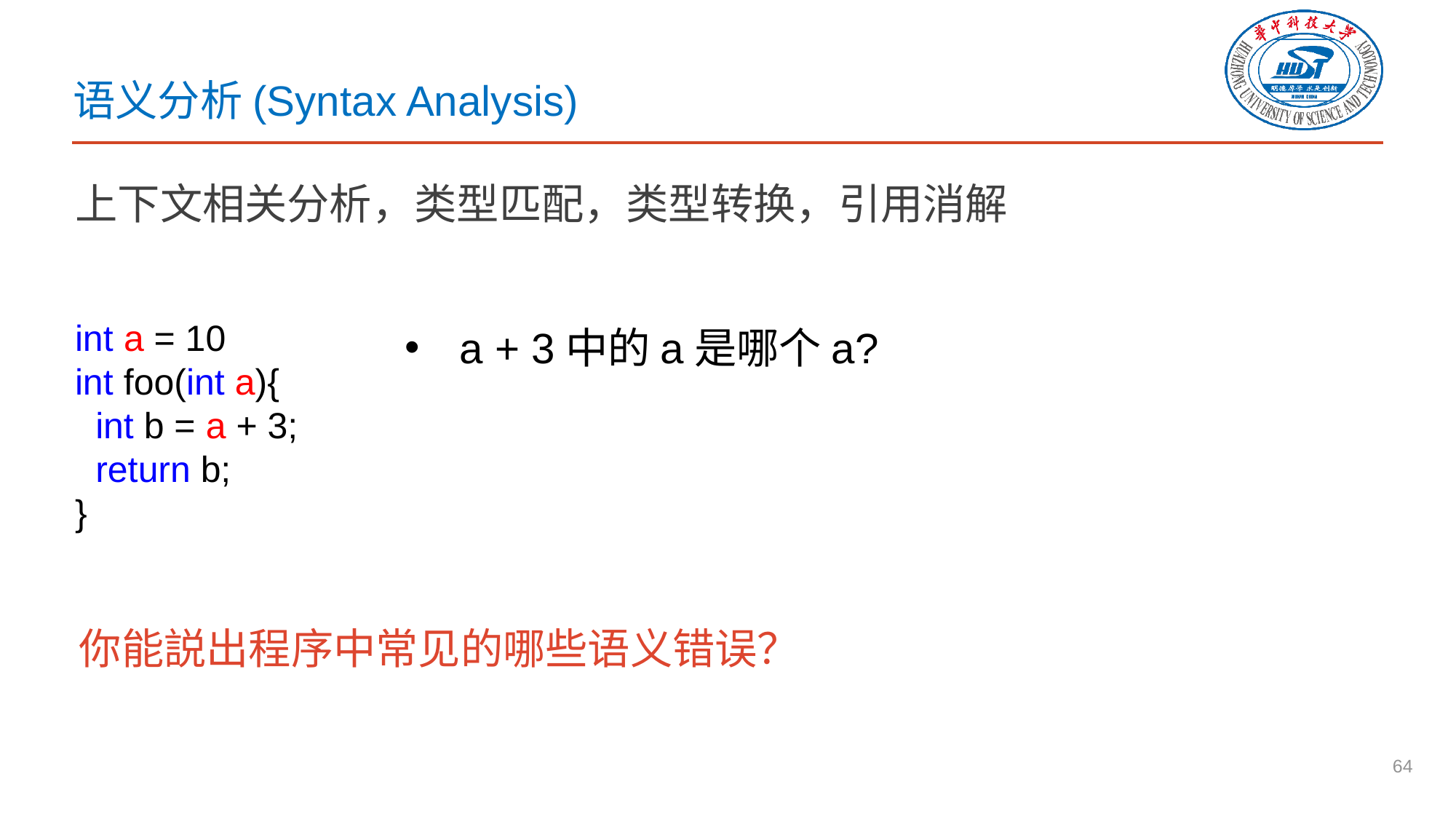

# 语义分析(Syntax Analysis)
上下文相关分析，类型匹配，类型转换，引用消解
a + 3中的a是哪个a?
int a = 10
int foo(int a){
  int b = a + 3;
  return b;
}
你能説出程序中常见的哪些语义错误？
64